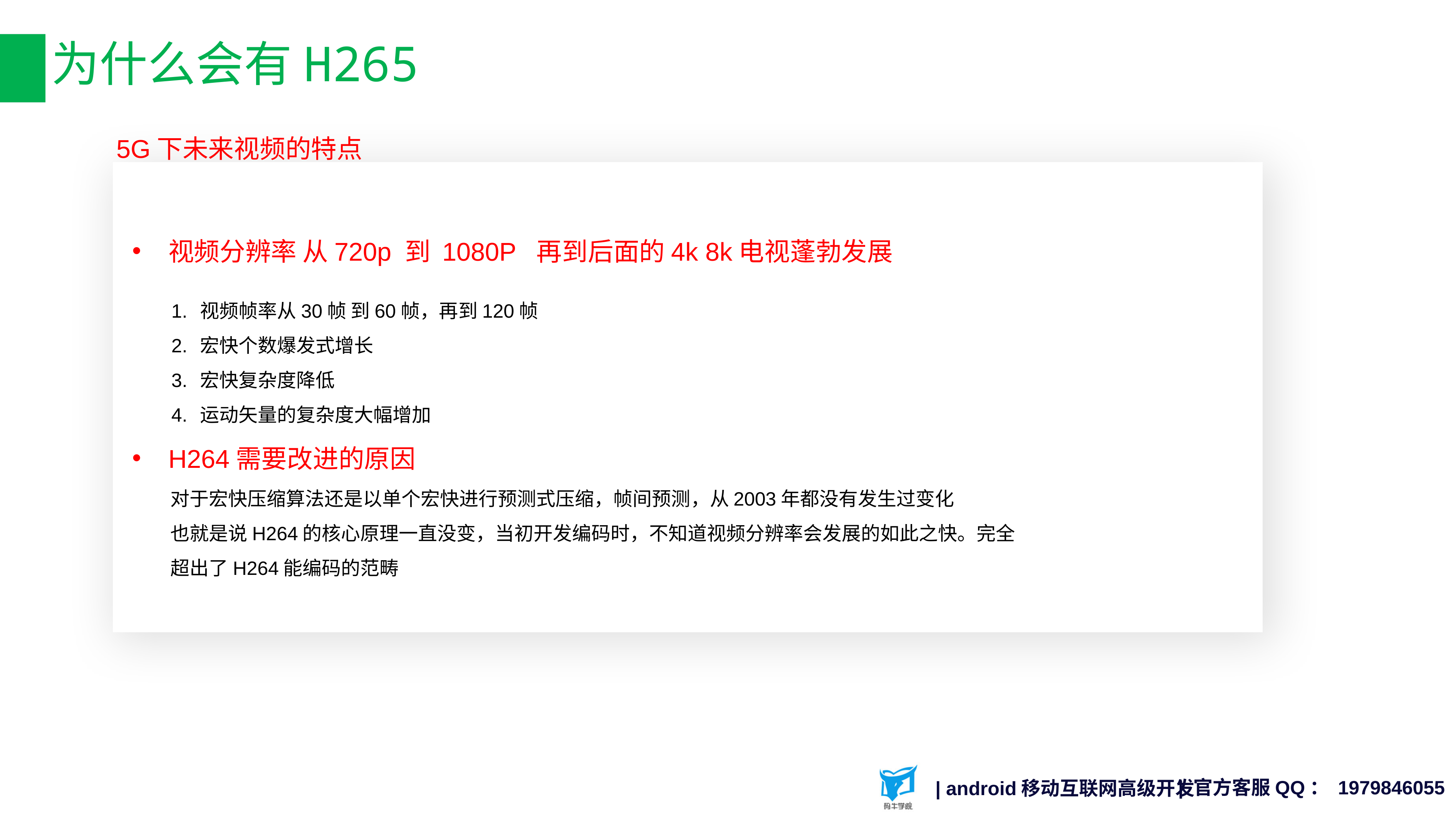

# 为什么会有H265
5G下未来视频的特点

视频分辨率 从720p 到 1080P  再到后面的4k 8k电视蓬勃发展
视频帧率从30帧 到60帧，再到120帧
宏快个数爆发式增长
宏快复杂度降低
运动矢量的复杂度大幅增加
H264需要改进的原因
对于宏快压缩算法还是以单个宏快进行预测式压缩，帧间预测，从2003年都没有发生过变化
也就是说H264的核心原理一直没变，当初开发编码时，不知道视频分辨率会发展的如此之快。完全
超出了H264能编码的范畴